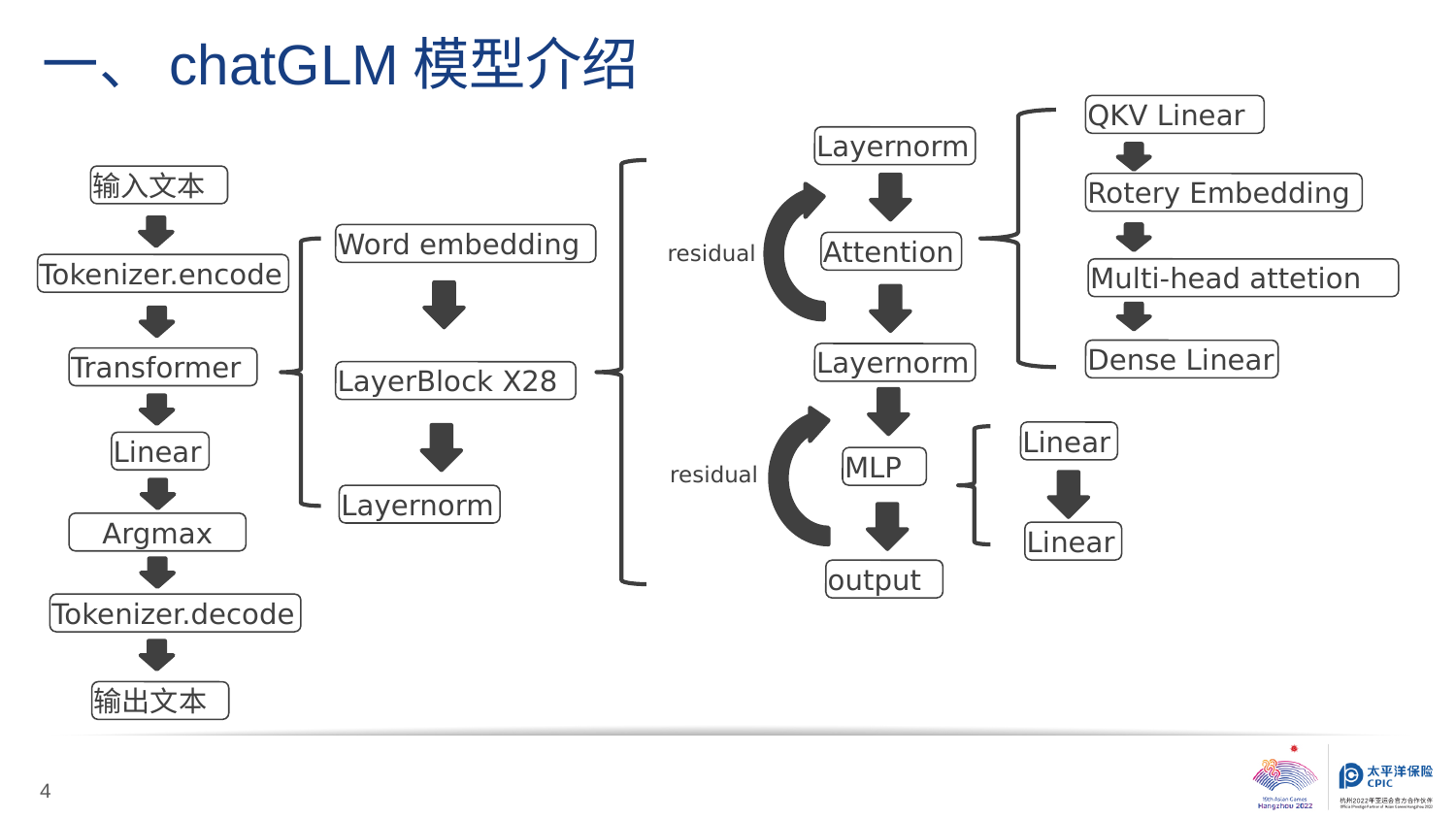

# 一、chatGLM模型介绍
QKV Linear

Layernorm

输入文本
Rotery Embedding

Word embedding
residual
Attention

Tokenizer.encode
Multi-head attetion

Dense Linear
Layernorm
Transformer
LayerBlock X28

Linear

Linear
MLP
residual

Layernorm

Argmax
Linear

output
Tokenizer.decode

输出文本